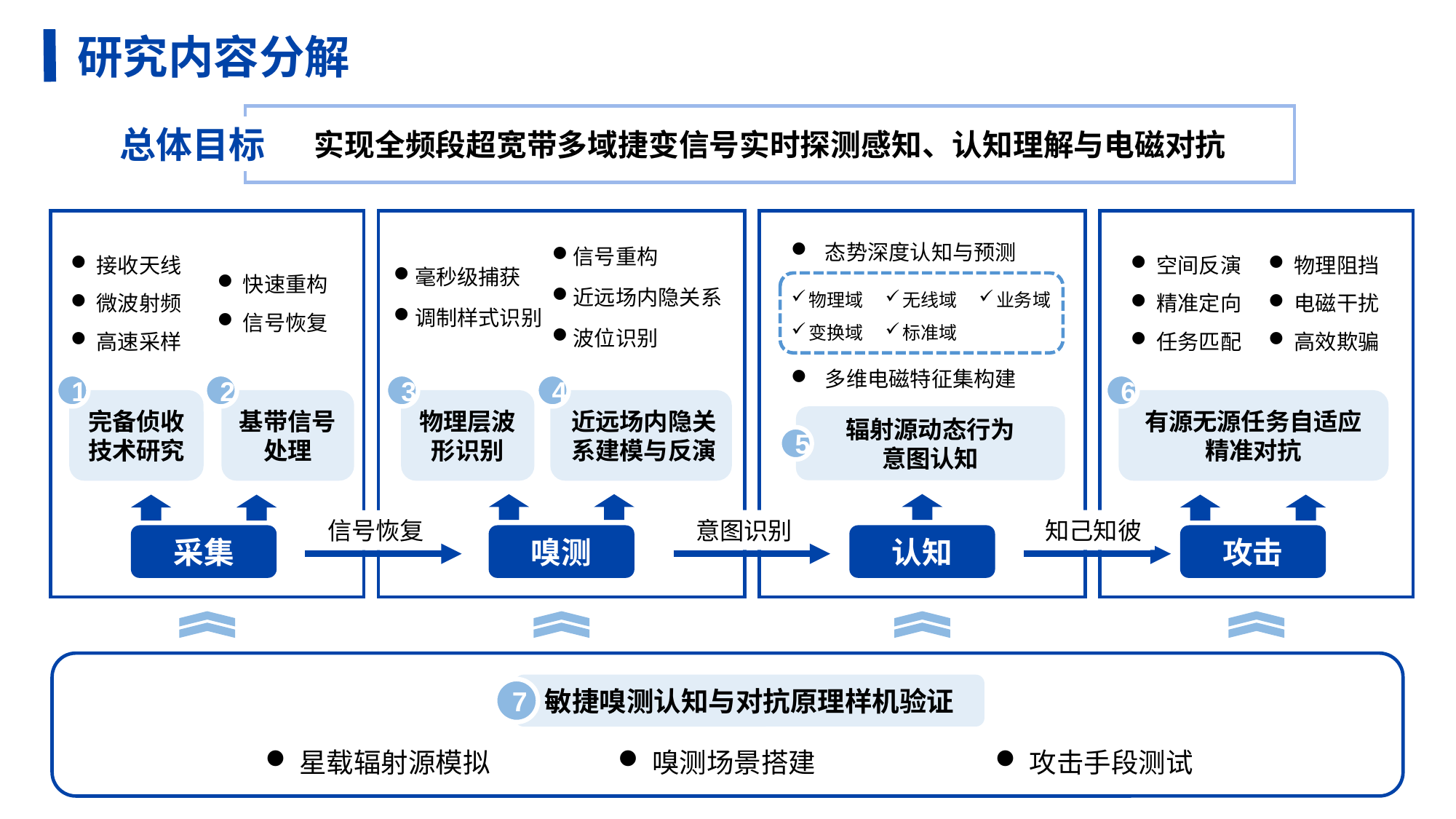

研究内容分解
实现全频段超宽带多域捷变信号实时探测感知、认知理解与电磁对抗
总体目标

接收天线
微波射频
高速采样
1
完备侦收技术研究
快速重构
信号恢复
2
基带信号处理

采集

信号重构
近远场内隐关系
波位识别
毫秒级捕获
调制样式识别
3
物理层波形识别
4
近远场内隐关系建模与反演

嗅测

态势深度认知与预测

多维电磁特征集构建
物理域
变换域
无线域
标准域
业务域

辐射源动态行为
意图认知
5

认知

空间反演
精准定向
任务匹配
物理阻挡
电磁干扰
高效欺骗
6
有源无源任务自适应
精准对抗

攻击
意图识别
知己知彼
信号恢复

敏捷嗅测认知与对抗原理样机验证
7
星载辐射源模拟
嗅测场景搭建
攻击手段测试